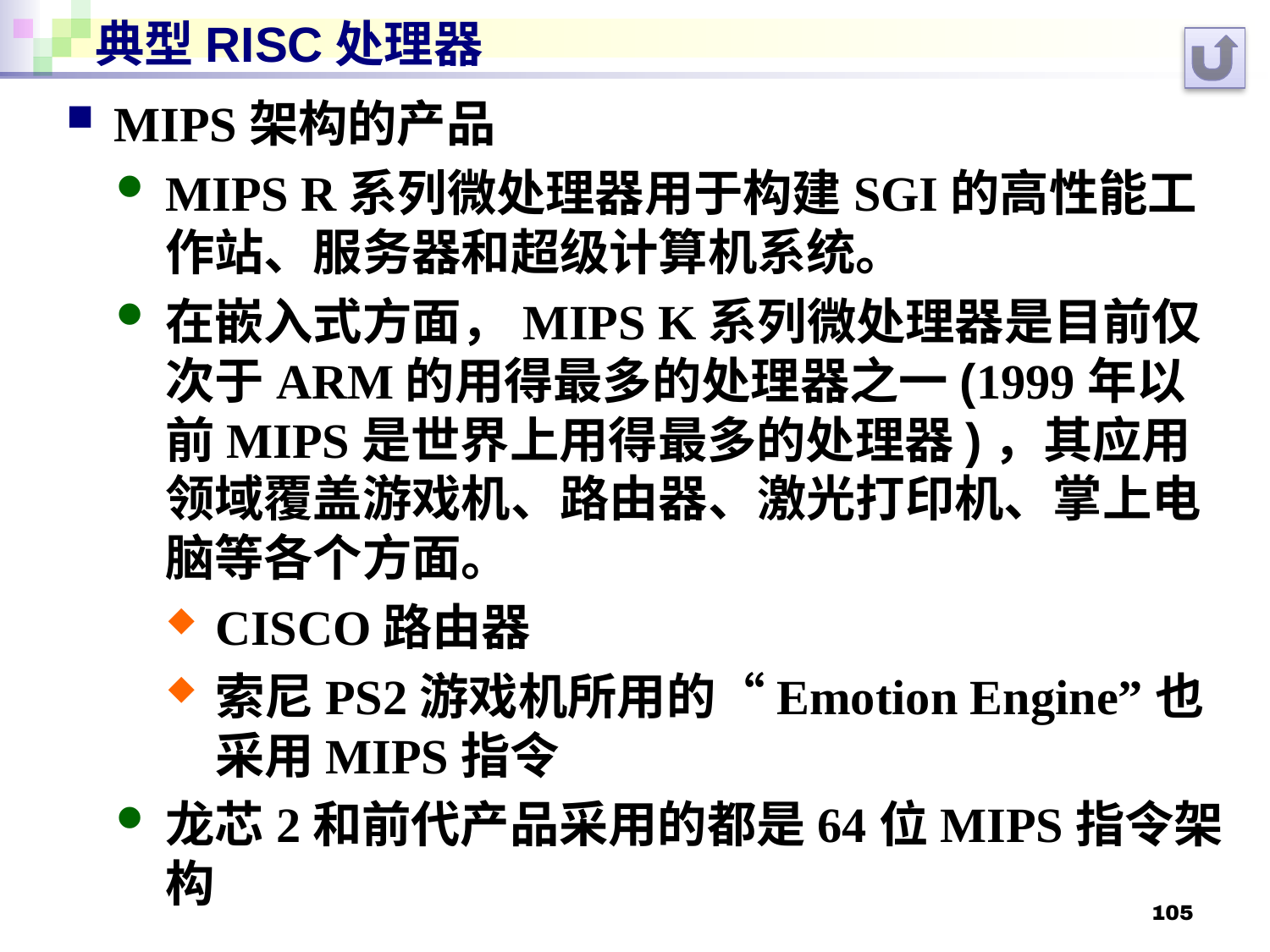

# 典型RISC处理器

MIPS架构的产品
MIPS R系列微处理器用于构建SGI的高性能工作站、服务器和超级计算机系统。
在嵌入式方面，MIPS K系列微处理器是目前仅次于ARM的用得最多的处理器之一(1999年以前MIPS是世界上用得最多的处理器)，其应用领域覆盖游戏机、路由器、激光打印机、掌上电脑等各个方面。
CISCO路由器
索尼PS2游戏机所用的“Emotion Engine”也采用MIPS指令
龙芯2和前代产品采用的都是64位MIPS指令架构
105